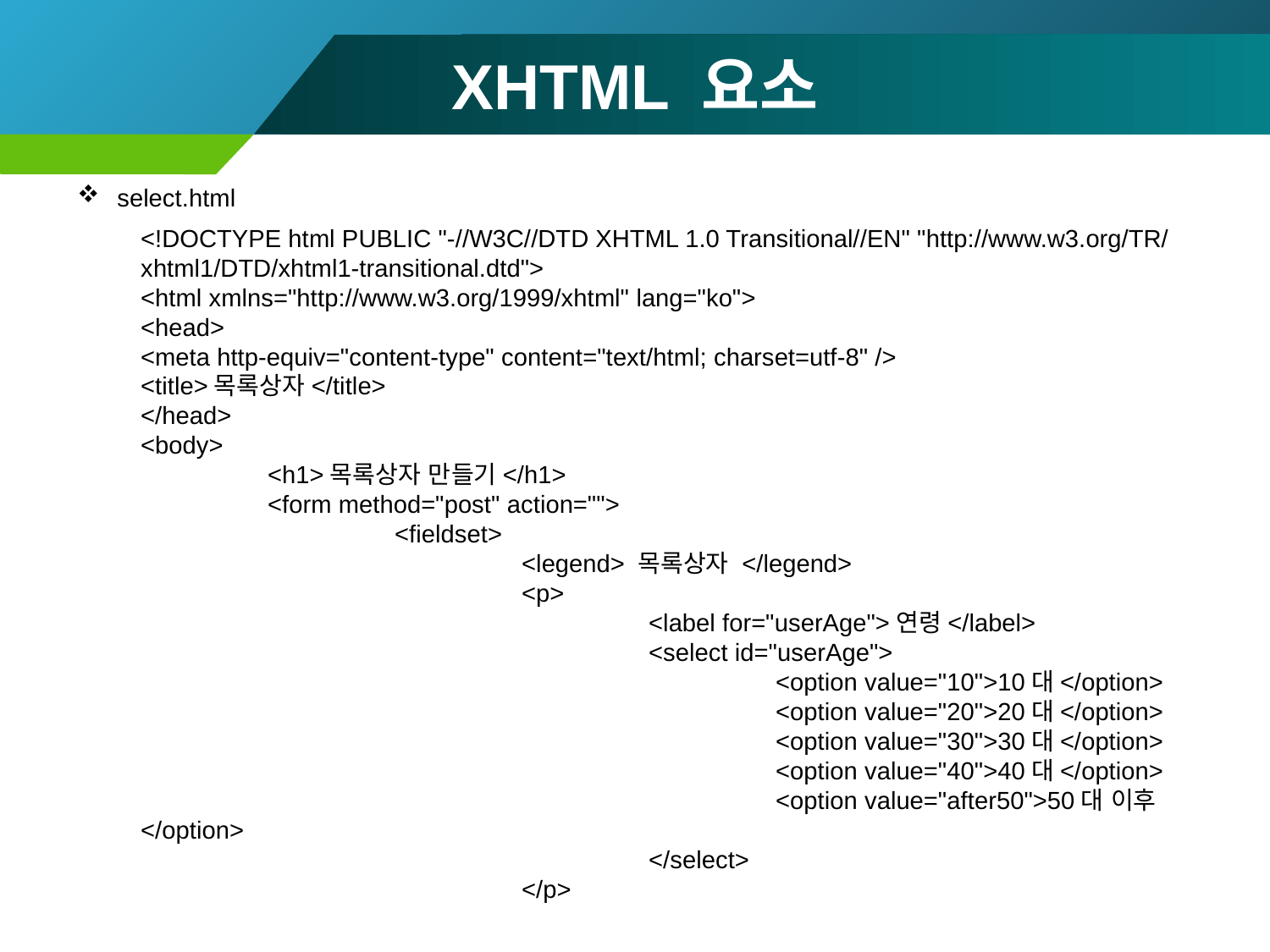

# XHTML 요소
select.html
<!DOCTYPE html PUBLIC "-//W3C//DTD XHTML 1.0 Transitional//EN" "http://www.w3.org/TR/xhtml1/DTD/xhtml1-transitional.dtd">
<html xmlns="http://www.w3.org/1999/xhtml" lang="ko">
<head>
<meta http-equiv="content-type" content="text/html; charset=utf-8" />
<title>목록상자</title>
</head>
<body>
	<h1>목록상자 만들기</h1>
	<form method="post" action="">
		<fieldset>
			<legend> 목록상자 </legend>
			<p>
				<label for="userAge">연령</label>
				<select id="userAge">
					<option value="10">10대</option>
					<option value="20">20대</option>
					<option value="30">30대</option>
					<option value="40">40대</option>
					<option value="after50">50대 이후</option>
				</select>
			</p>
122